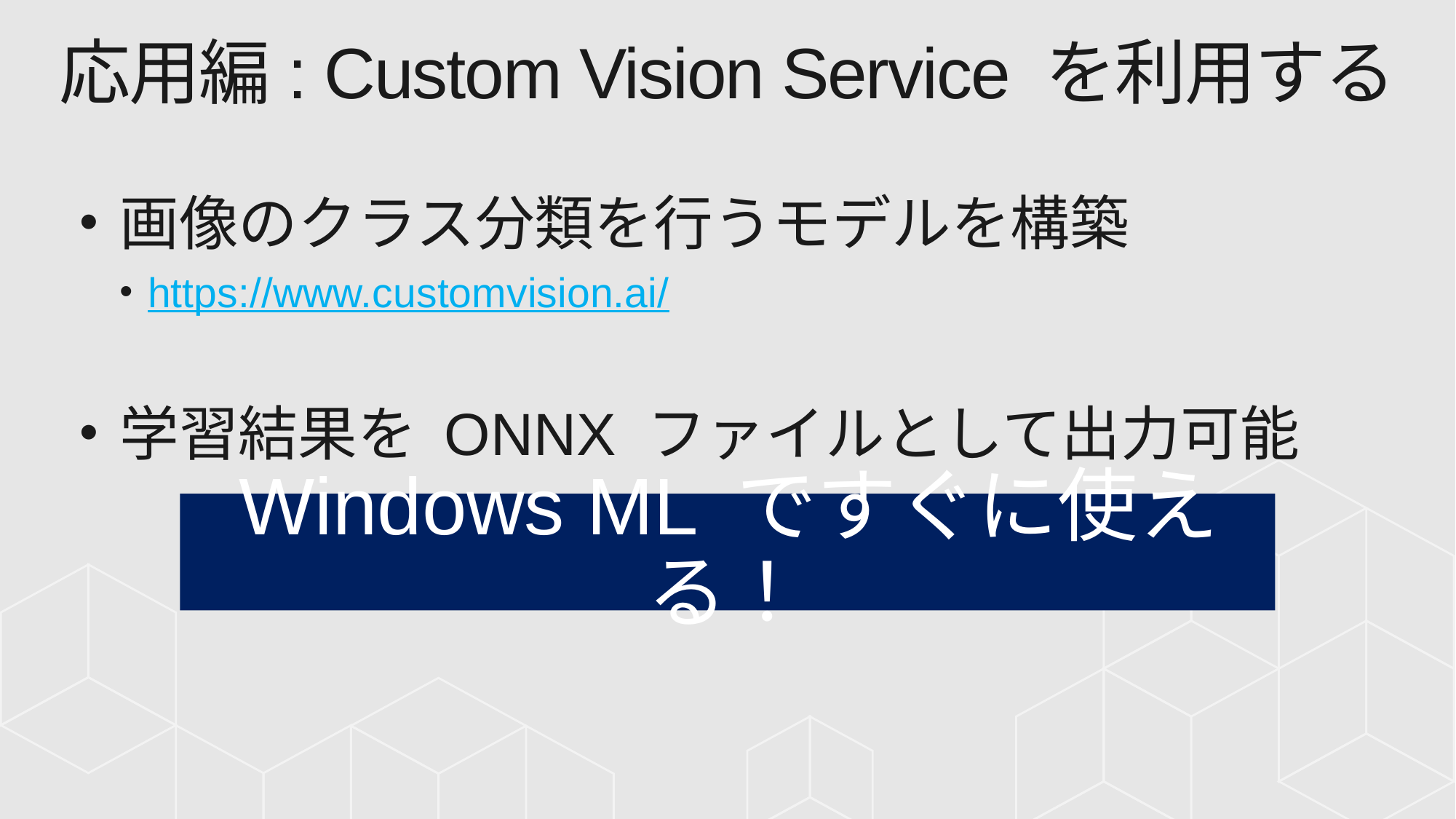

# 応用編: Custom Vision Service を利用する
画像のクラス分類を行うモデルを構築
https://www.customvision.ai/

学習結果を ONNX ファイルとして出力可能
Windows ML ですぐに使える！